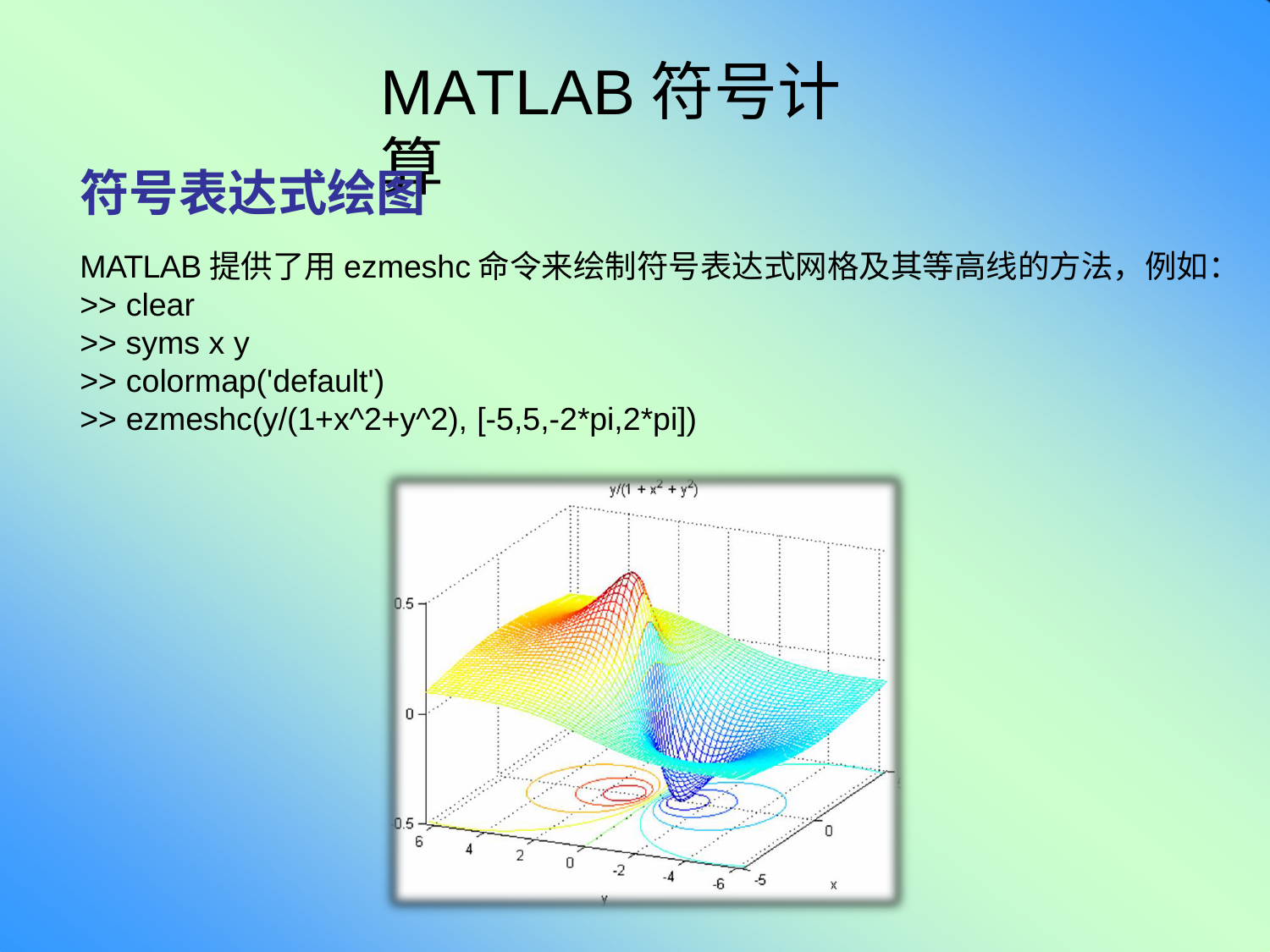

# MATLAB符号计算
符号表达式绘图
MATLAB提供了用ezmeshc命令来绘制符号表达式网格及其等高线的方法，例如：
>> clear
>> syms x y
>> colormap('default')
>> ezmeshc(y/(1+x^2+y^2), [-5,5,-2*pi,2*pi])